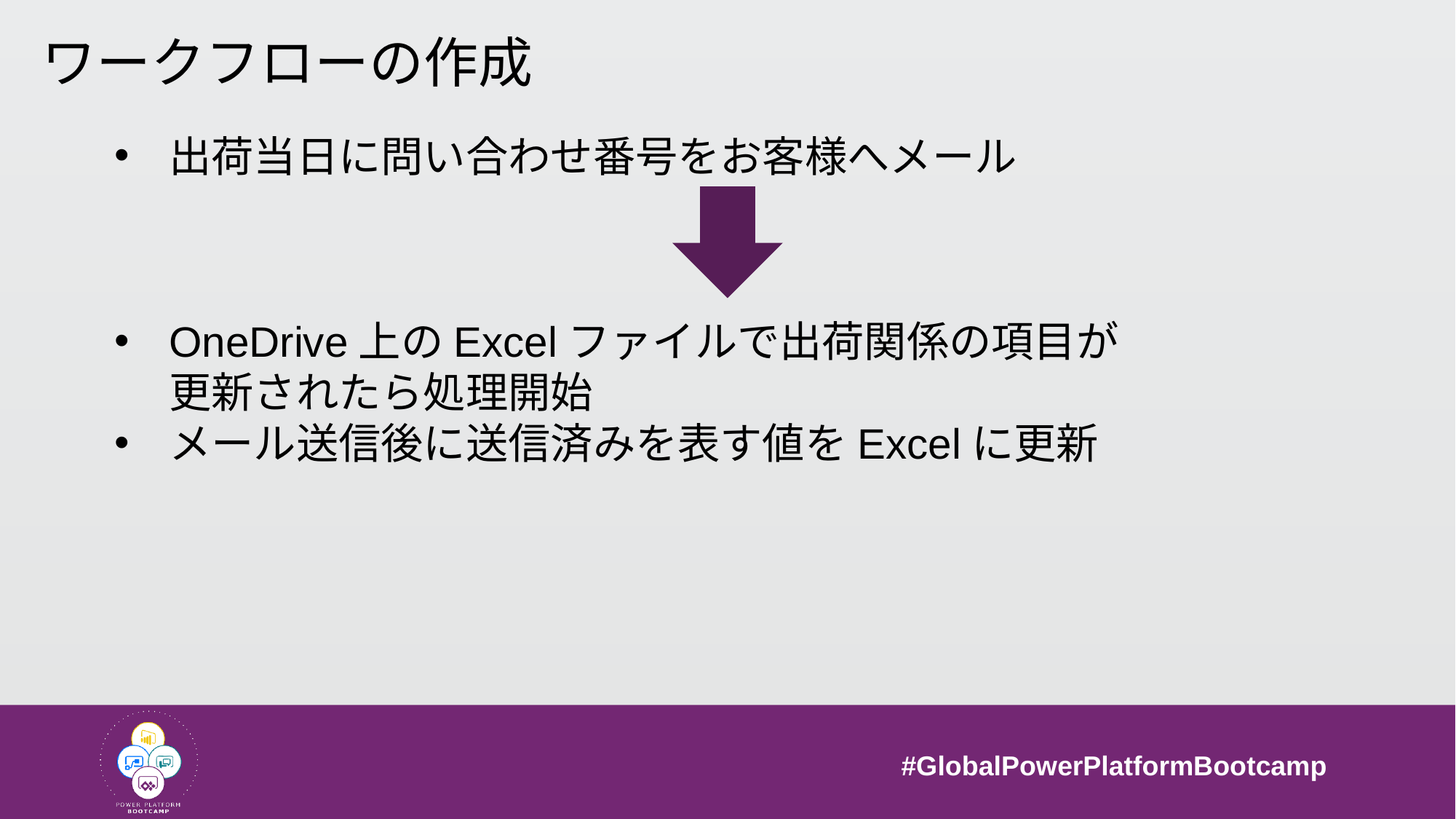

ワークフローの作成
出荷当日に問い合わせ番号をお客様へメール

OneDrive上のExcelファイルで出荷関係の項目が
更新されたら処理開始
メール送信後に送信済みを表す値をExcelに更新